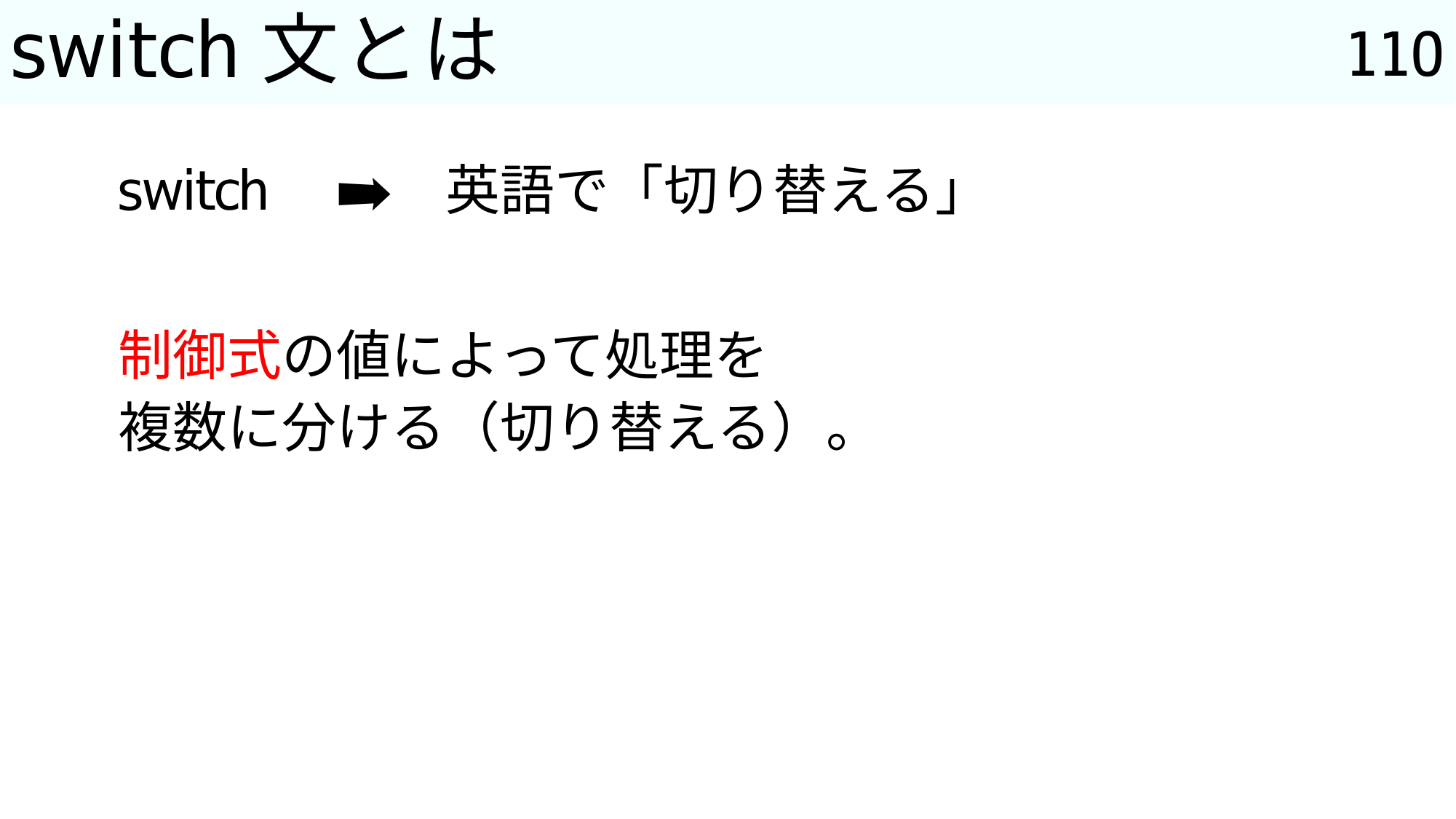

110
# switch文とは
switch	➡	英語で「切り替える」

制御式の値によって処理を
複数に分ける（切り替える）。